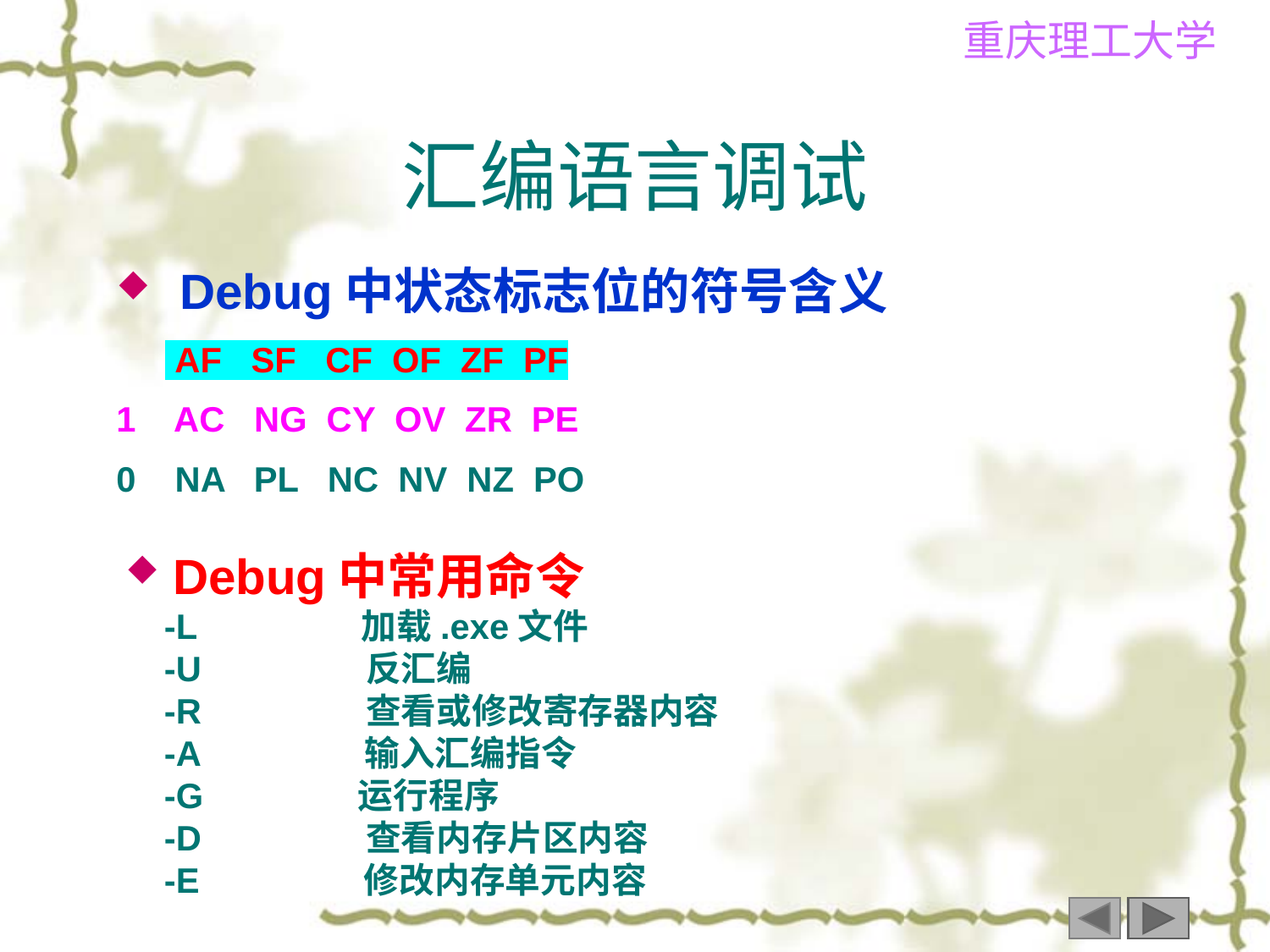

# 汇编语言调试
Debug中状态标志位的符号含义
      AF   SF   CF  OF  ZF  PF
1    AC   NG  CY  OV  ZR  PE
0    NA   PL   NC  NV  NZ  PO
Debug中常用命令
    -L                加载.exe文件
    -U                反汇编
    -R                查看或修改寄存器内容
    -A                输入汇编指令
    -G               运行程序
    -D                查看内存片区内容
    -E                修改内存单元内容